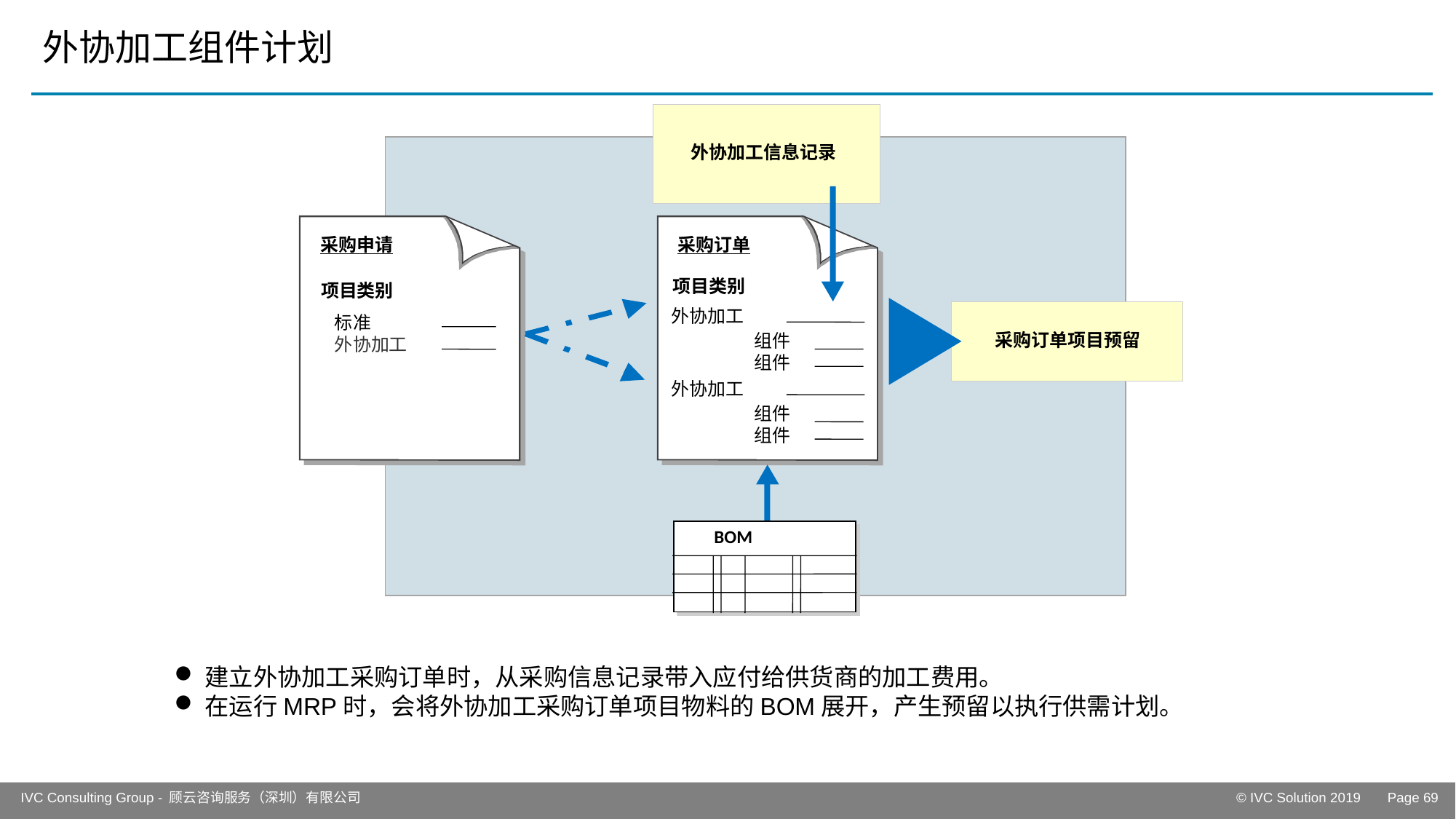

# 外协加工组件计划

外协加工信息记录

采购申请
采购订单

项目类别
项目类别

外协加工

组件
组件

标准
外协加工

采购订单项目预留

外协加工

组件
组件

BOM

R

建立外协加工采购订单时，从采购信息记录带入应付给供货商的加工费用。
在运行MRP时，会将外协加工采购订单项目物料的BOM展开，产生预留以执行供需计划。